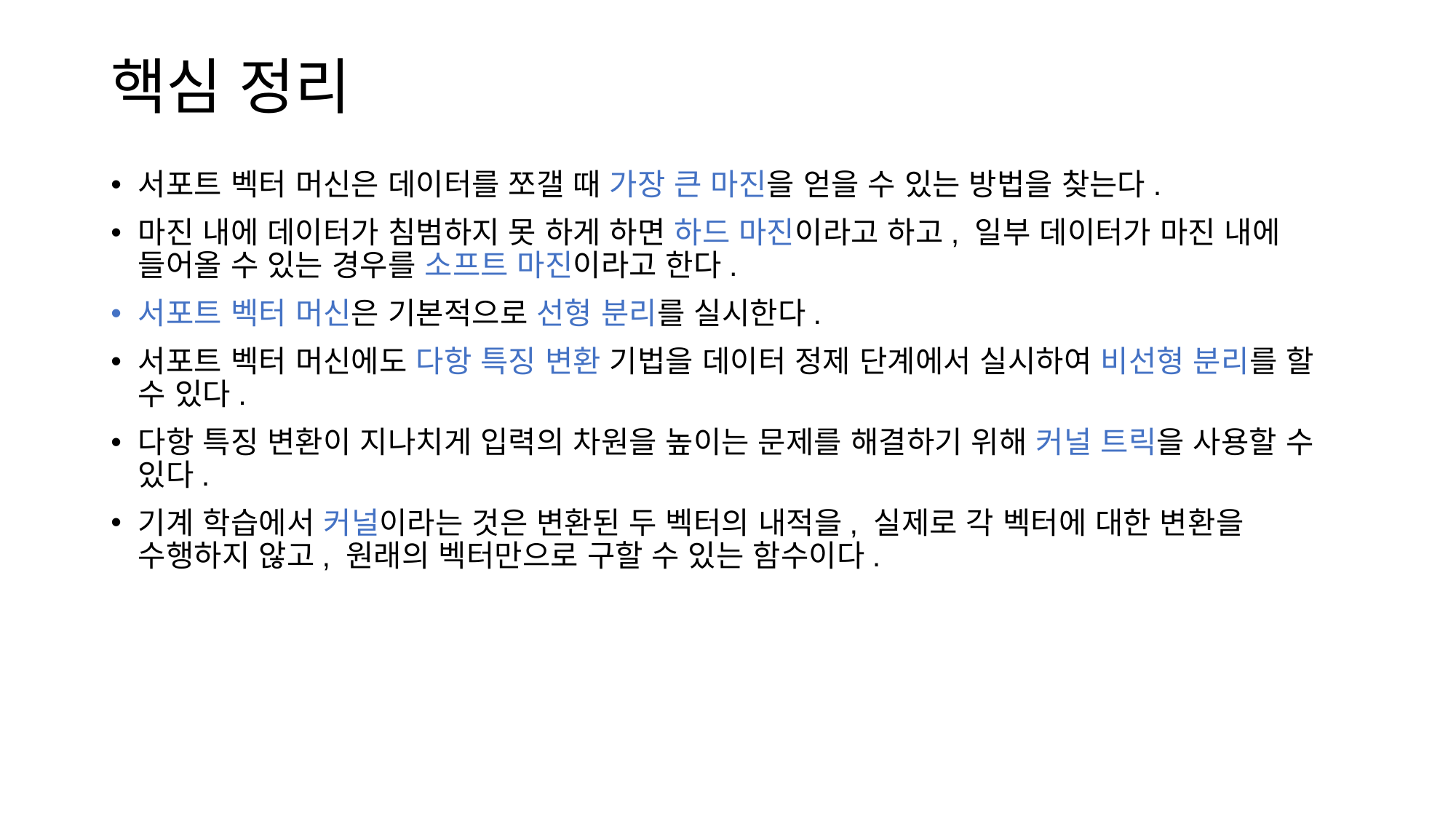

# 핵심 정리
서포트 벡터 머신은 데이터를 쪼갤 때 가장 큰 마진을 얻을 수 있는 방법을 찾는다.
마진 내에 데이터가 침범하지 못 하게 하면 하드 마진이라고 하고, 일부 데이터가 마진 내에 들어올 수 있는 경우를 소프트 마진이라고 한다.
서포트 벡터 머신은 기본적으로 선형 분리를 실시한다.
서포트 벡터 머신에도 다항 특징 변환 기법을 데이터 정제 단계에서 실시하여 비선형 분리를 할 수 있다.
다항 특징 변환이 지나치게 입력의 차원을 높이는 문제를 해결하기 위해 커널 트릭을 사용할 수 있다.
기계 학습에서 커널이라는 것은 변환된 두 벡터의 내적을, 실제로 각 벡터에 대한 변환을 수행하지 않고, 원래의 벡터만으로 구할 수 있는 함수이다.